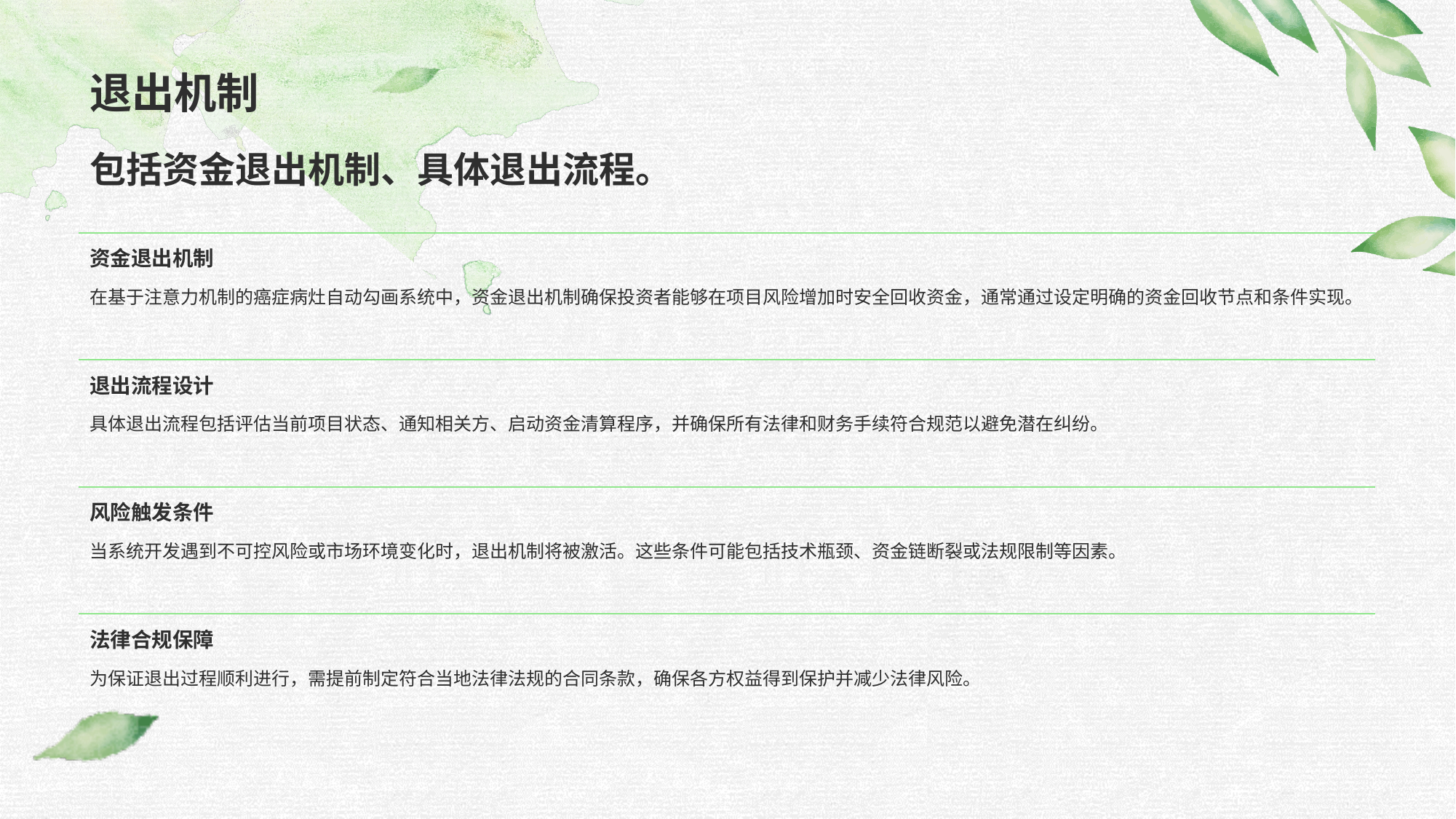

# 退出机制
包括资金退出机制、具体退出流程。
资金退出机制
在基于注意力机制的癌症病灶自动勾画系统中，资金退出机制确保投资者能够在项目风险增加时安全回收资金，通常通过设定明确的资金回收节点和条件实现。
退出流程设计
具体退出流程包括评估当前项目状态、通知相关方、启动资金清算程序，并确保所有法律和财务手续符合规范以避免潜在纠纷。
风险触发条件
当系统开发遇到不可控风险或市场环境变化时，退出机制将被激活。这些条件可能包括技术瓶颈、资金链断裂或法规限制等因素。
法律合规保障
为保证退出过程顺利进行，需提前制定符合当地法律法规的合同条款，确保各方权益得到保护并减少法律风险。